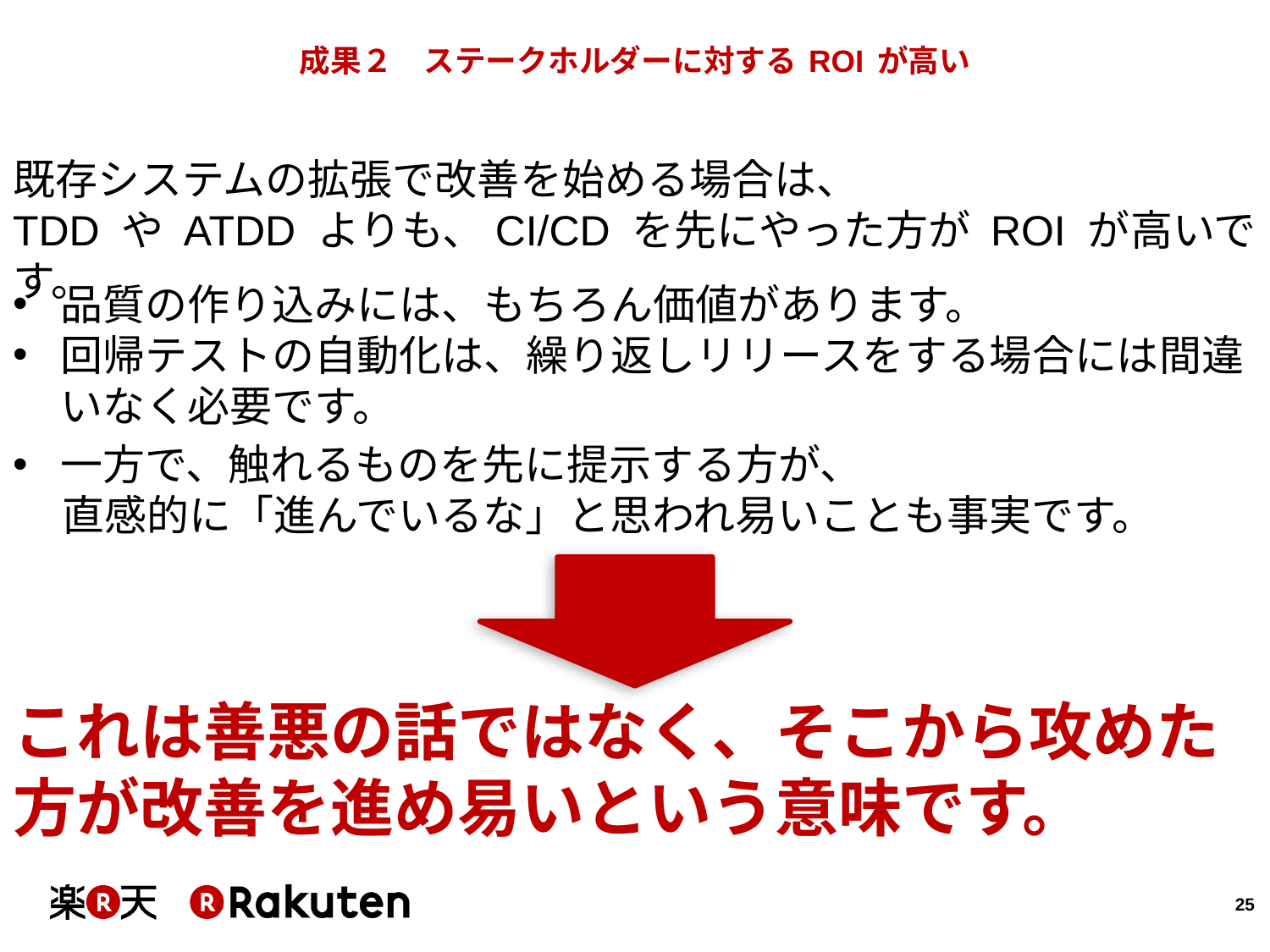

# 成果２　ステークホルダーに対する ROI が高い
既存システムの拡張で改善を始める場合は、
TDD や ATDD よりも、CI/CD を先にやった方が ROI が高いです。
品質の作り込みには、もちろん価値があります。
回帰テストの自動化は、繰り返しリリースをする場合には間違いなく必要です。
一方で、触れるものを先に提示する方が、
直感的に「進んでいるな」と思われ易いことも事実です。

これは善悪の話ではなく、そこから攻めた方が改善を進め易いという意味です。